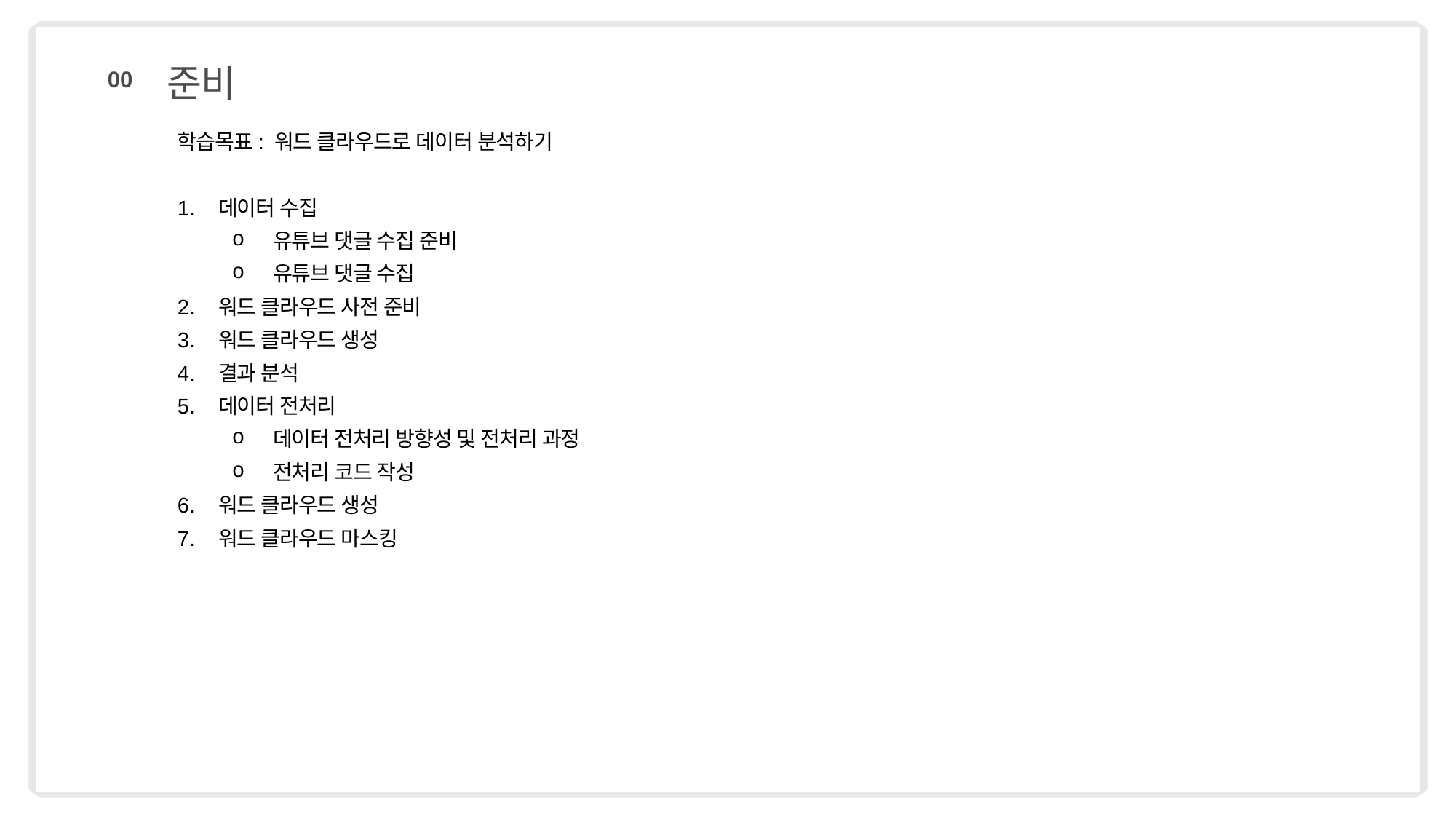

준비
00
학습목표: 워드 클라우드로 데이터 분석하기

데이터 수집
유튜브 댓글 수집 준비
유튜브 댓글 수집
워드 클라우드 사전 준비
워드 클라우드 생성
결과 분석
데이터 전처리
데이터 전처리 방향성 및 전처리 과정
전처리 코드 작성
워드 클라우드 생성
워드 클라우드 마스킹